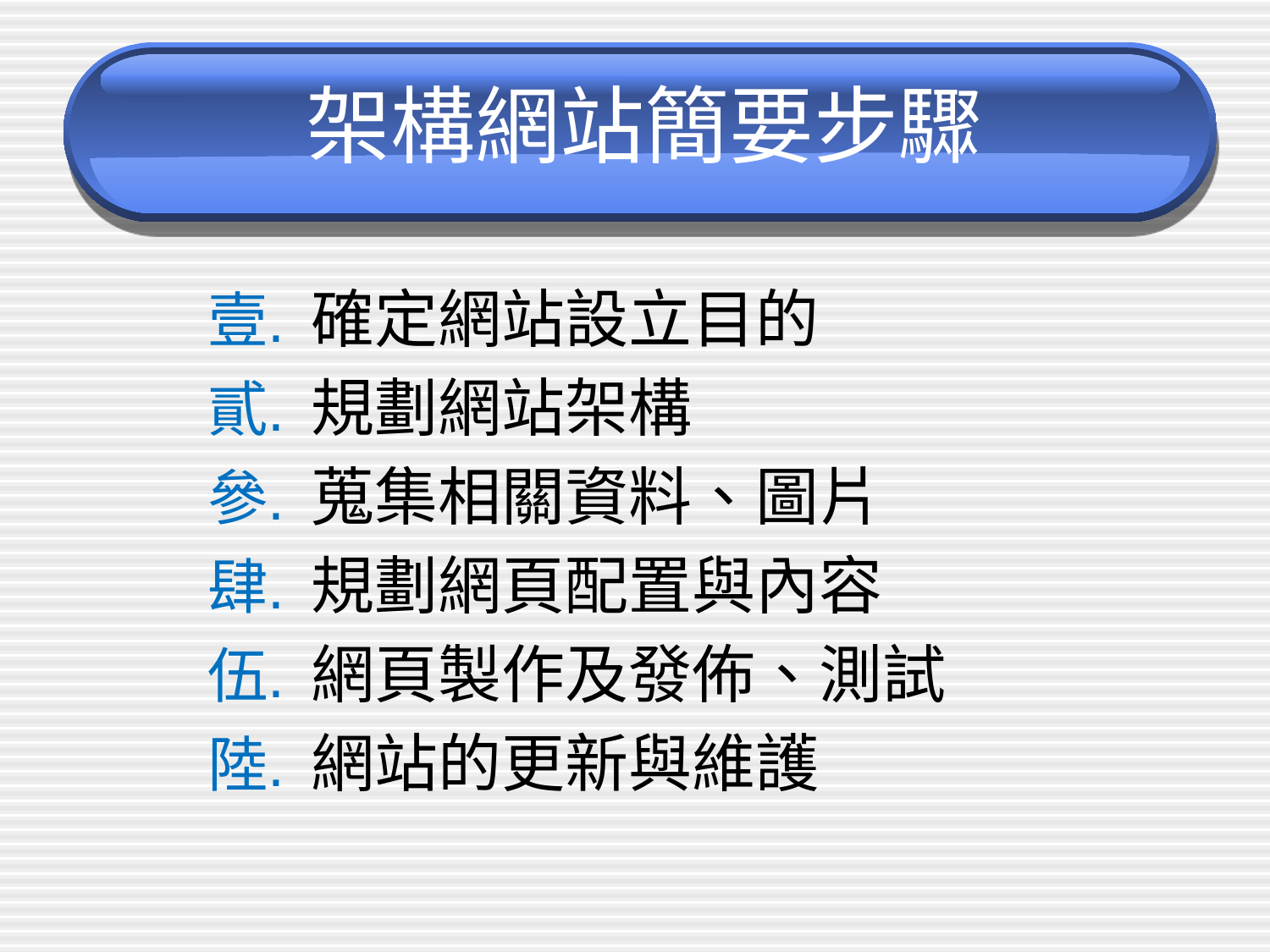

# 架構網站簡要步驟
確定網站設立目的
規劃網站架構
蒐集相關資料、圖片
規劃網頁配置與內容
網頁製作及發佈、測試
網站的更新與維護